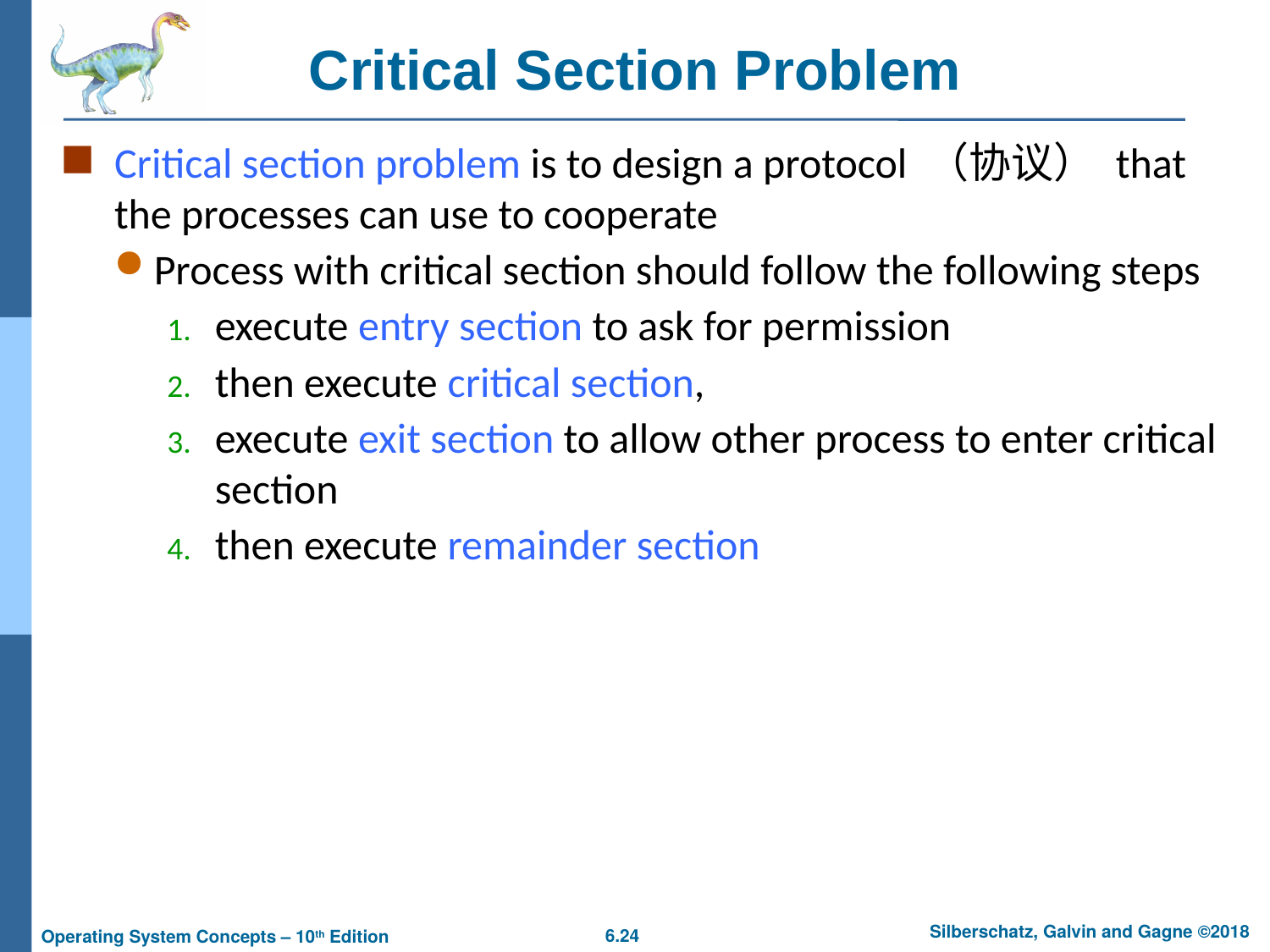

# Critical Section Problem
Critical section problem is to design a protocol （协议） that the processes can use to cooperate
Process with critical section should follow the following steps
execute entry section to ask for permission
then execute critical section,
execute exit section to allow other process to enter critical section
then execute remainder section